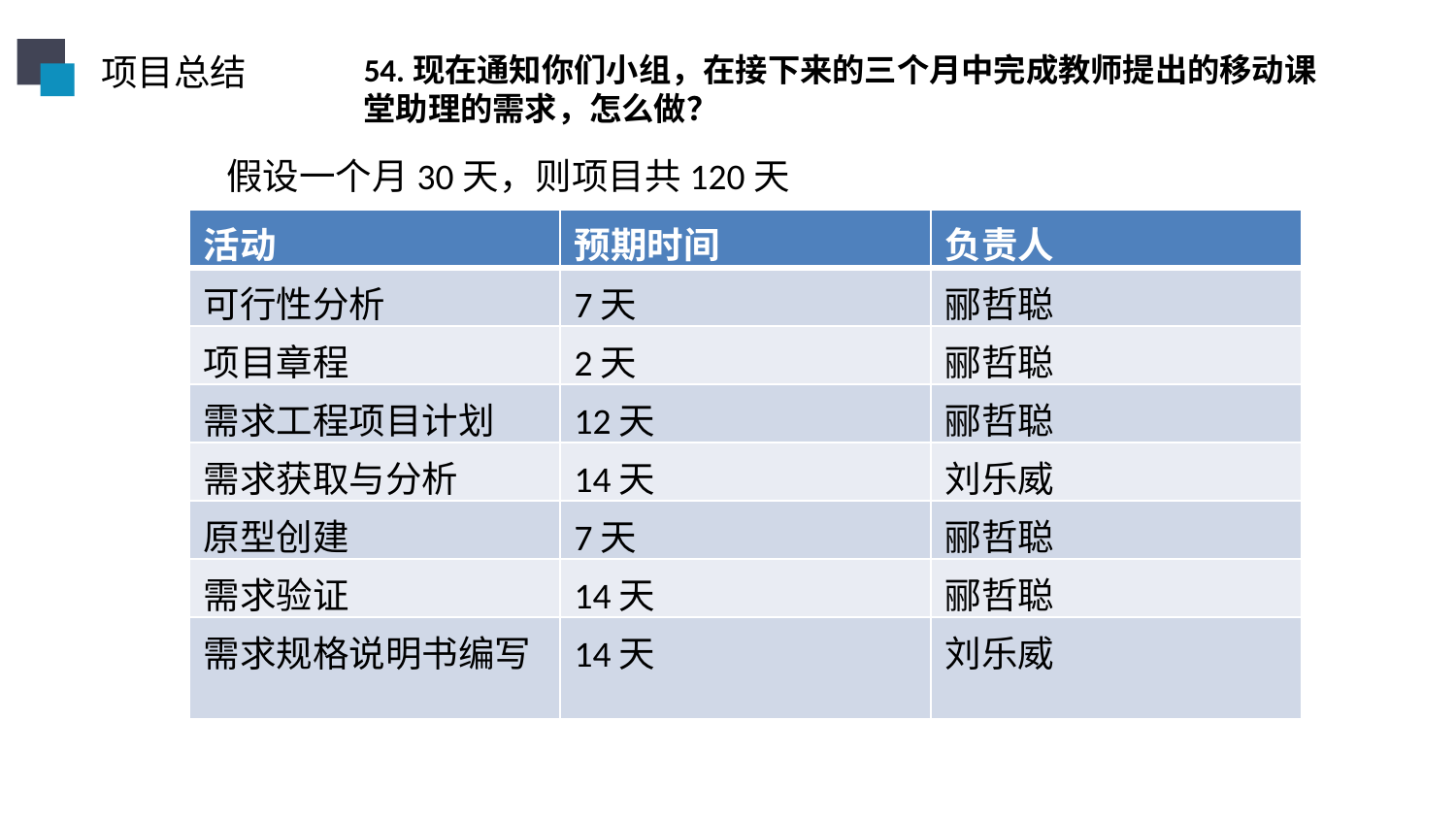

项目总结
54.现在通知你们小组，在接下来的三个月中完成教师提出的移动课堂助理的需求，怎么做？
假设一个月30天，则项目共120天
| 活动 | 预期时间 | 负责人 |
| --- | --- | --- |
| 可行性分析 | 7天 | 郦哲聪 |
| 项目章程 | 2天 | 郦哲聪 |
| 需求工程项目计划 | 12天 | 郦哲聪 |
| 需求获取与分析 | 14天 | 刘乐威 |
| 原型创建 | 7天 | 郦哲聪 |
| 需求验证 | 14天 | 郦哲聪 |
| 需求规格说明书编写 | 14天 | 刘乐威 |